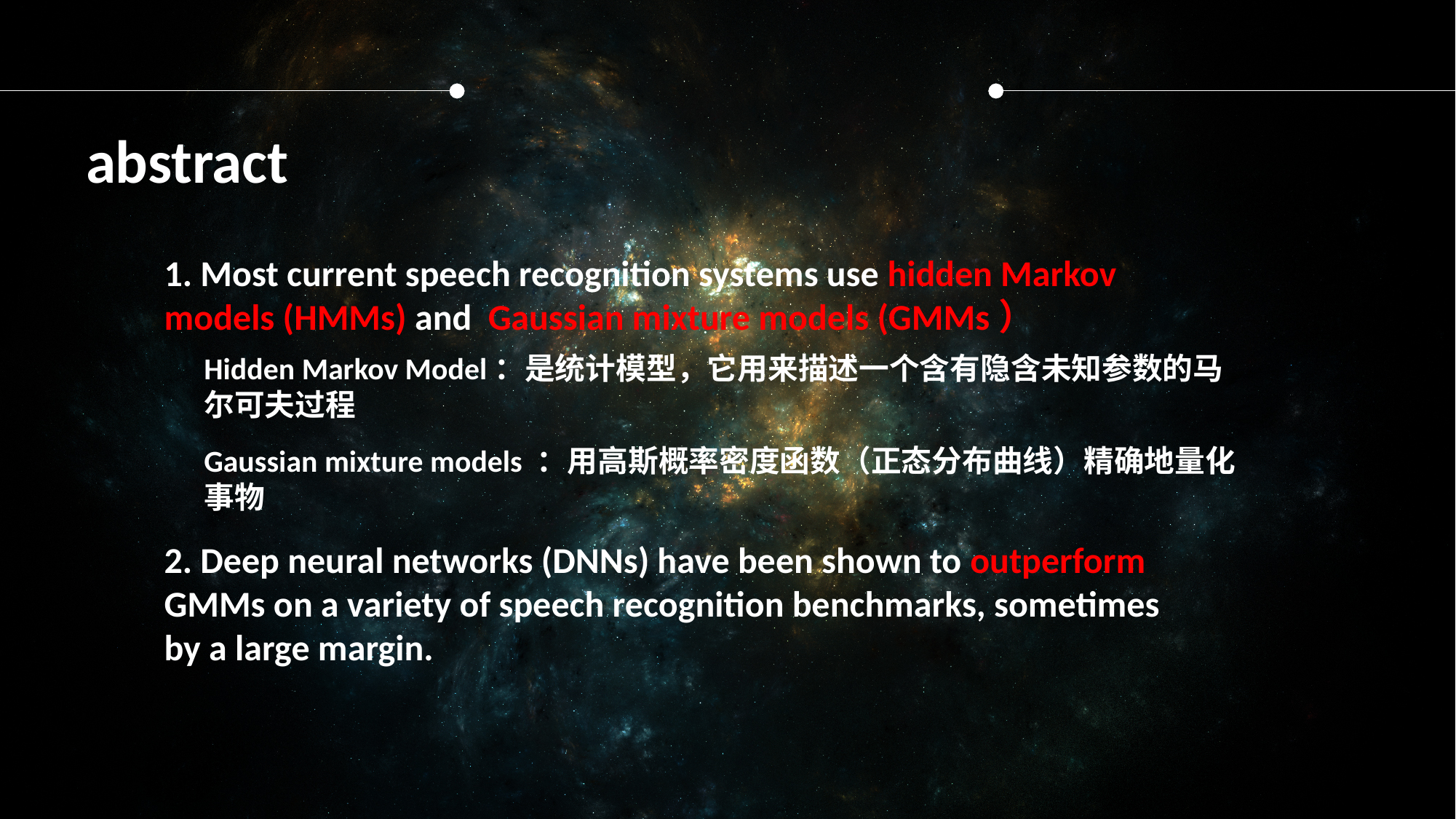

abstract
1. Most current speech recognition systems use hidden Markov models (HMMs) and  Gaussian mixture models (GMMs）
Hidden Markov Model：是统计模型，它用来描述一个含有隐含未知参数的马尔可夫过程
Gaussian mixture models ：用高斯概率密度函数（正态分布曲线）精确地量化事物
2. Deep neural networks (DNNs) have been shown to outperform GMMs on a variety of speech recognition benchmarks, sometimes by a large margin.